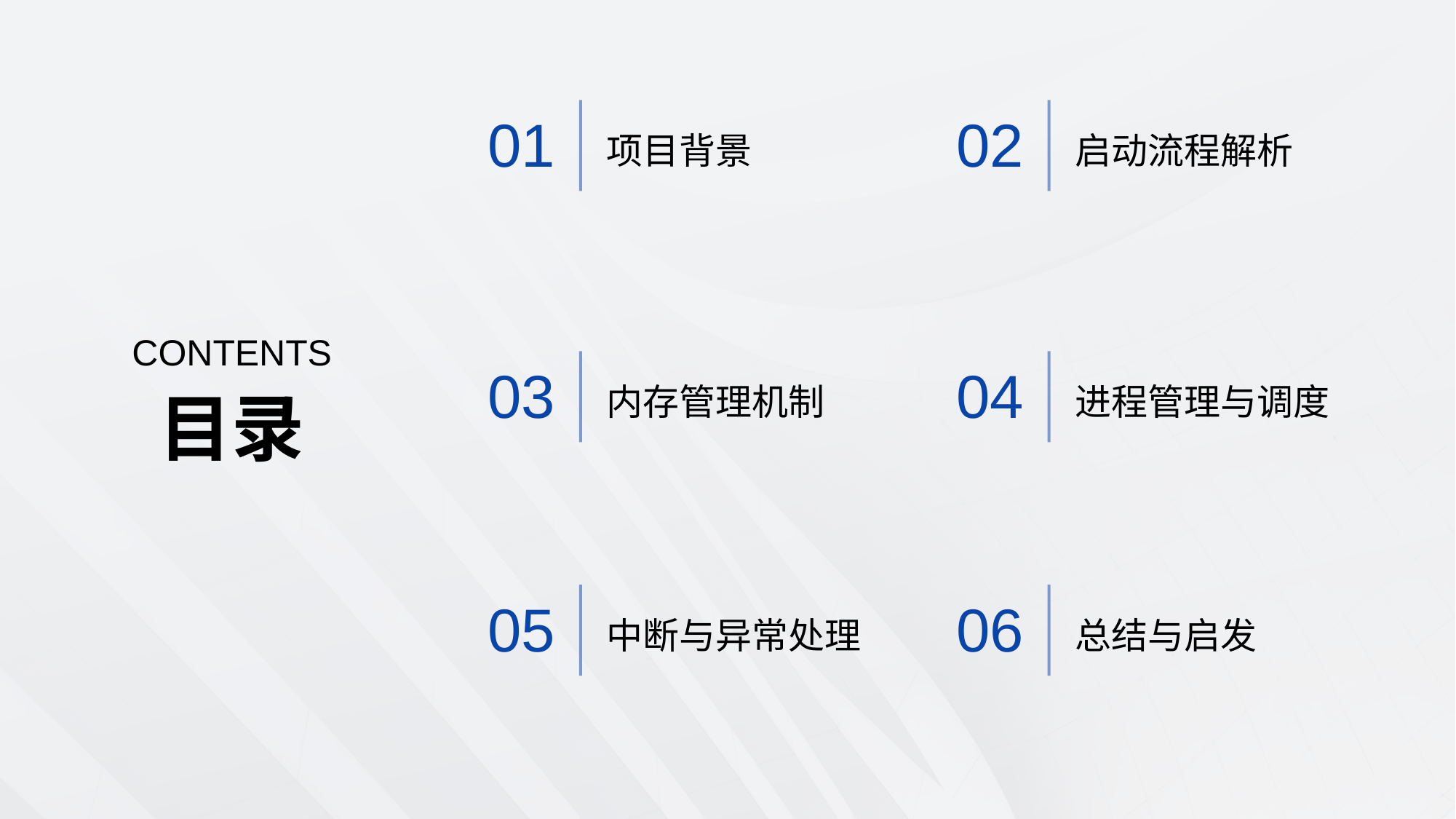

项目背景
启动流程解析

01
02
CONTENTS
内存管理机制
进程管理与调度

03
04
目录
中断与异常处理
总结与启发

05
06